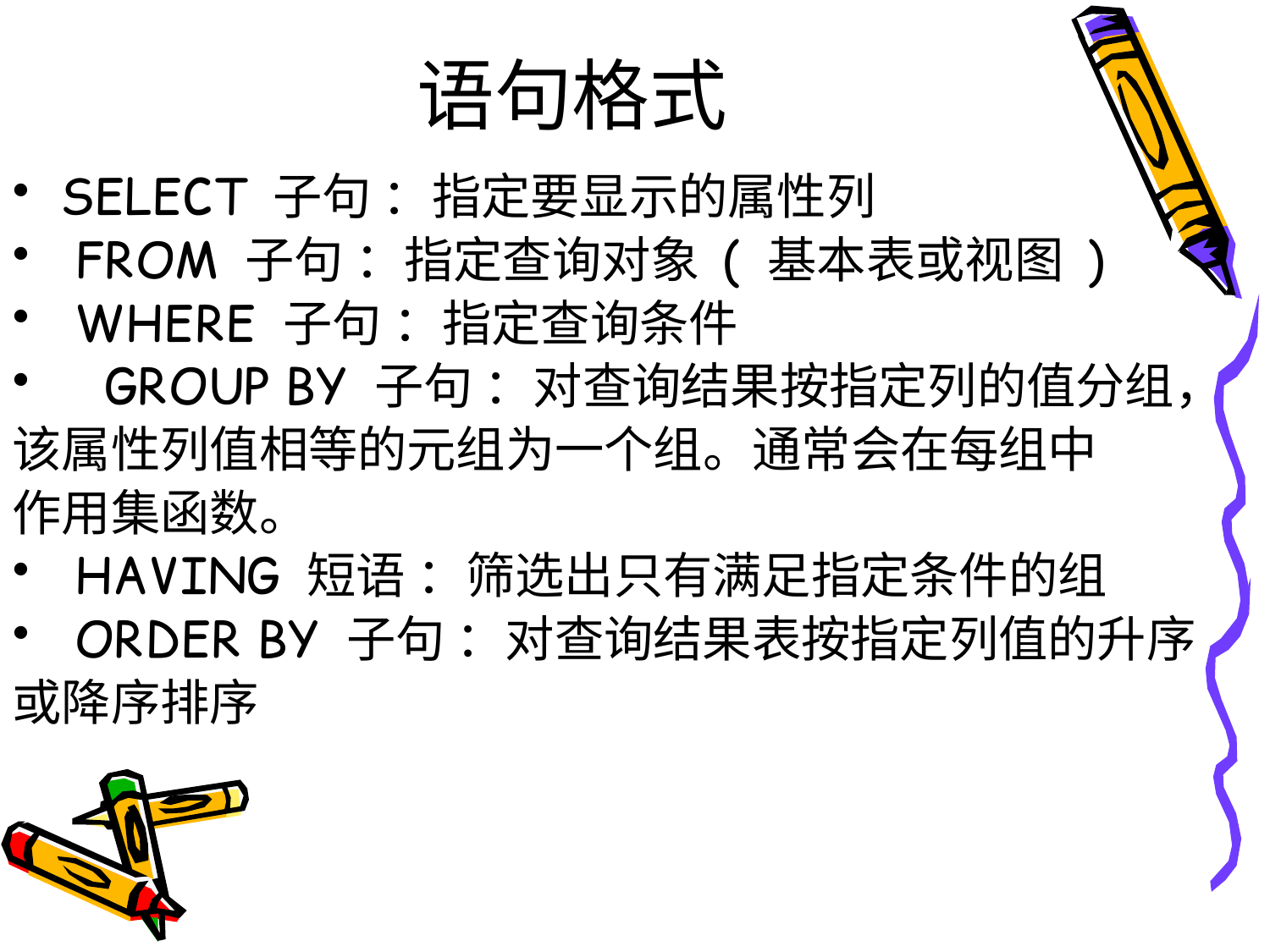

# 语句格式
SELECT 子句 ：指定要显示的属性列
 FROM 子句 ：指定查询对象 ( 基本表或视图 )
 WHERE 子句 ：指定查询条件
   GROUP BY 子句 ：对查询结果按指定列的值分组，
该属性列值相等的元组为一个组。通常会在每组中
作用集函数。
 HAVING 短语 ：筛选出只有满足指定条件的组
 ORDER BY 子句 ：对查询结果表按指定列值的升序
或降序排序